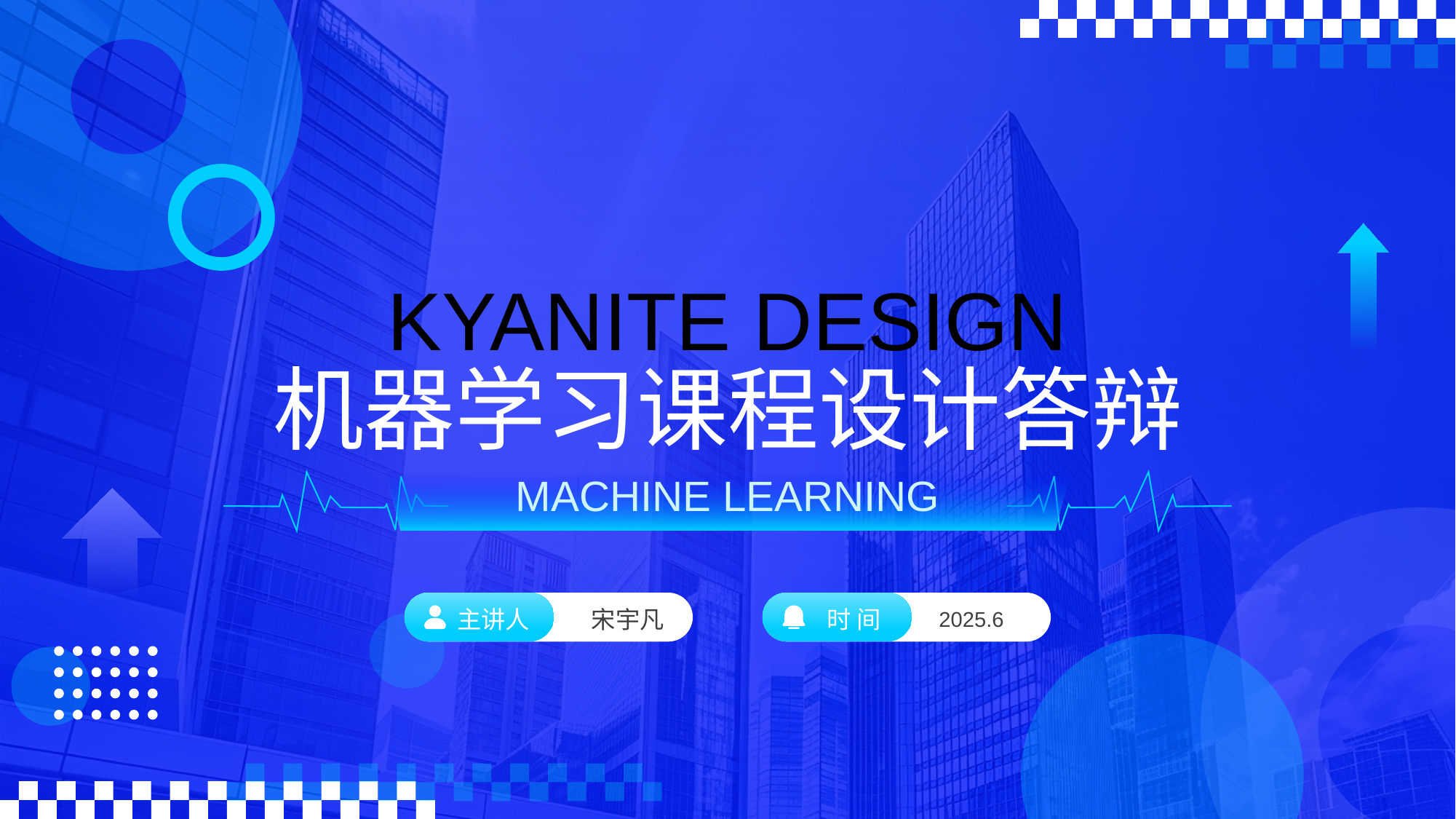

KYANITE DESIGN
机器学习课程设计答辩
MACHINE LEARNING

主讲人
宋宇凡
时 间
2025.6